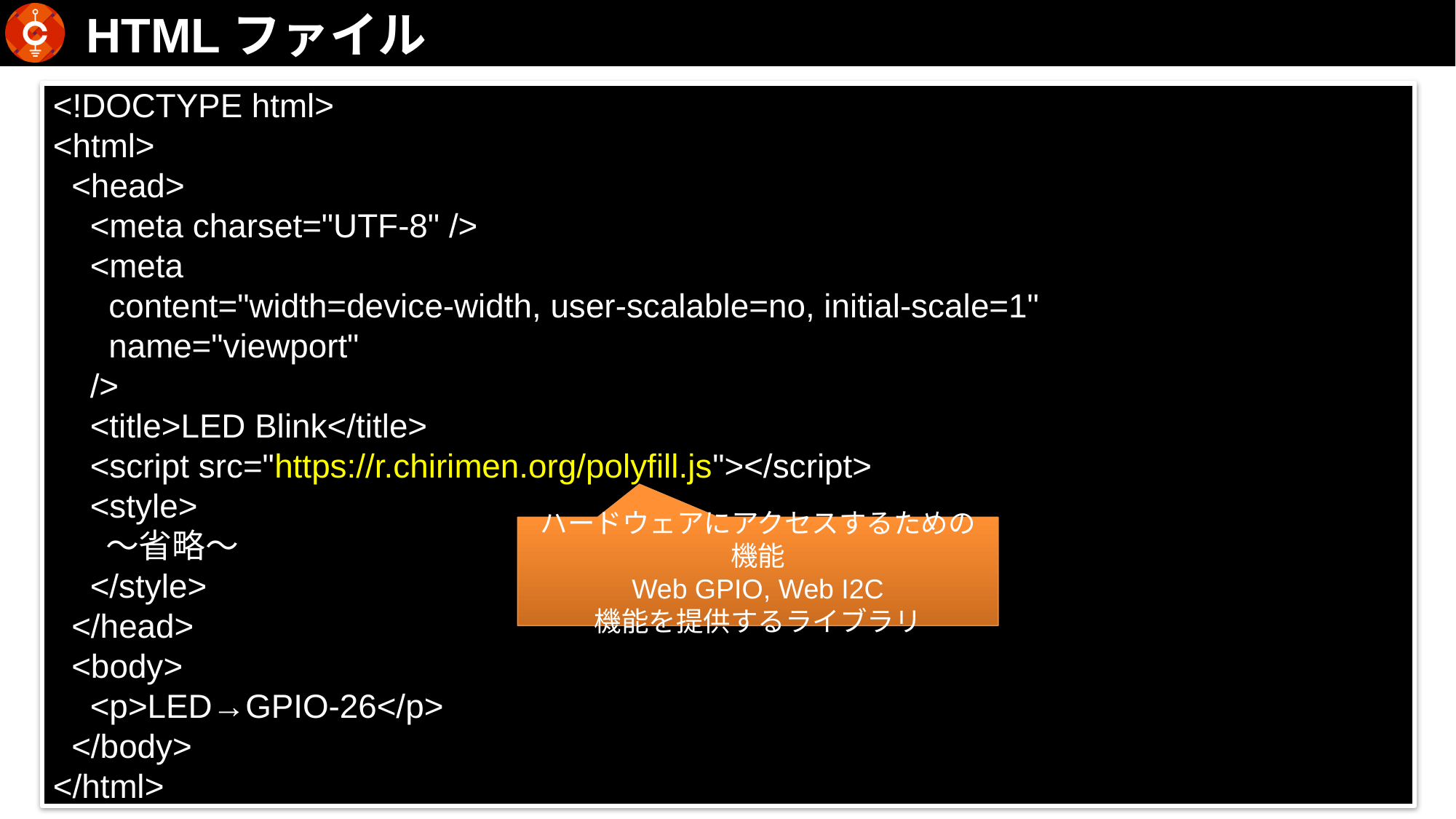

HTMLファイル
<!DOCTYPE html>
<html>
  <head>
    <meta charset="UTF-8" />
    <meta
      content="width=device-width, user-scalable=no, initial-scale=1"
      name="viewport"
    />
    <title>LED Blink</title>
    <script src="https://r.chirimen.org/polyfill.js"></script>
    <style>
      ～省略～
    </style>
  </head>
  <body>
    <p>LED→GPIO-26</p>
  </body>
</html>
ハードウェアにアクセスするための機能
Web GPIO, Web I2C
機能を提供するライブラリ